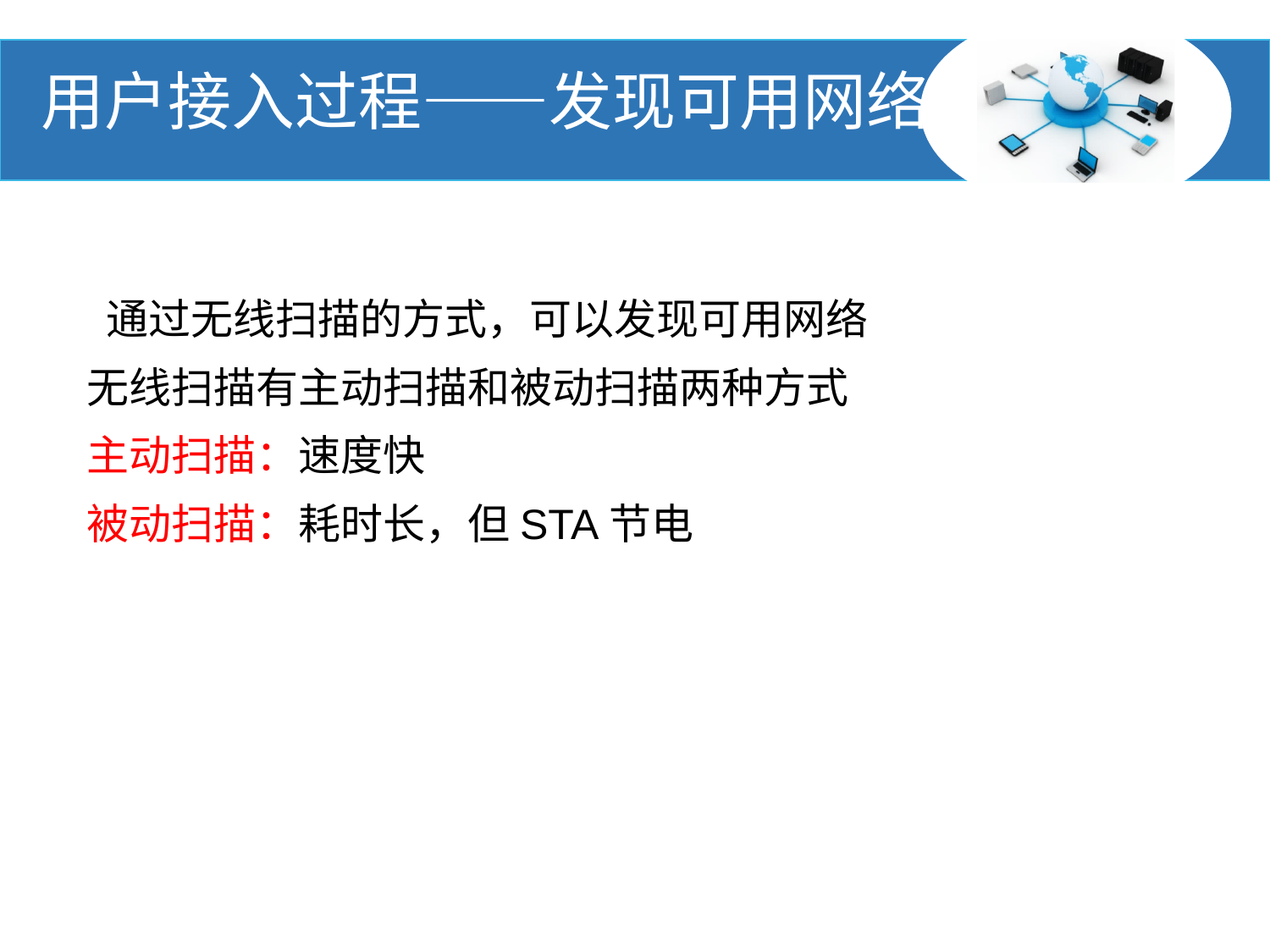

#

用户接入过程——发现可用网络

 通过无线扫描的方式，可以发现可用网络
无线扫描有主动扫描和被动扫描两种方式
主动扫描：速度快
被动扫描：耗时长，但STA节电